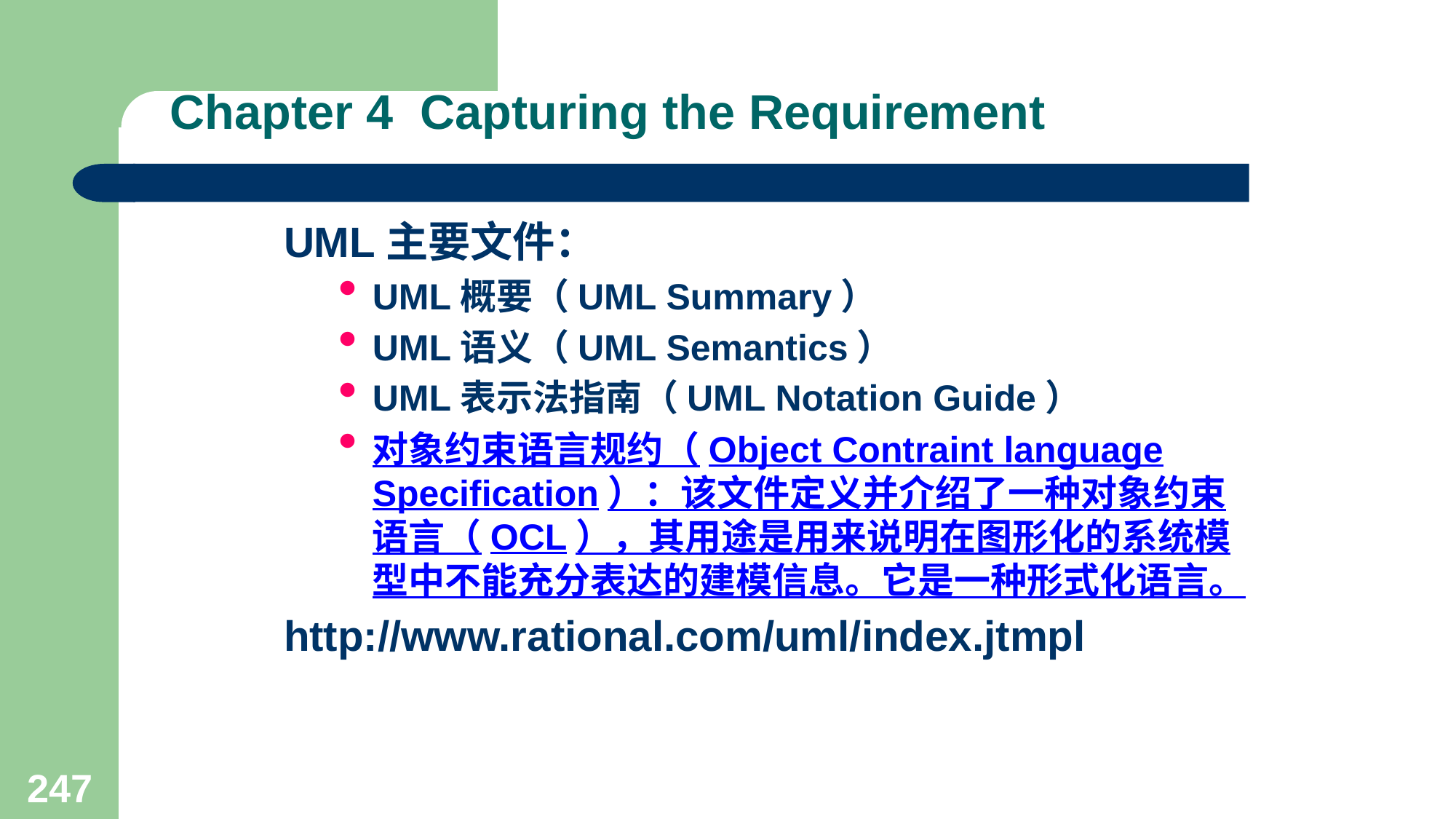

# Chapter 4  Capturing the Requirement
UML主要文件：
UML概要（UML Summary）
UML语义（UML Semantics）
UML表示法指南（UML Notation Guide）
对象约束语言规约（Object Contraint language Specification）：该文件定义并介绍了一种对象约束语言（OCL），其用途是用来说明在图形化的系统模型中不能充分表达的建模信息。它是一种形式化语言。
http://www.rational.com/uml/index.jtmpl

247